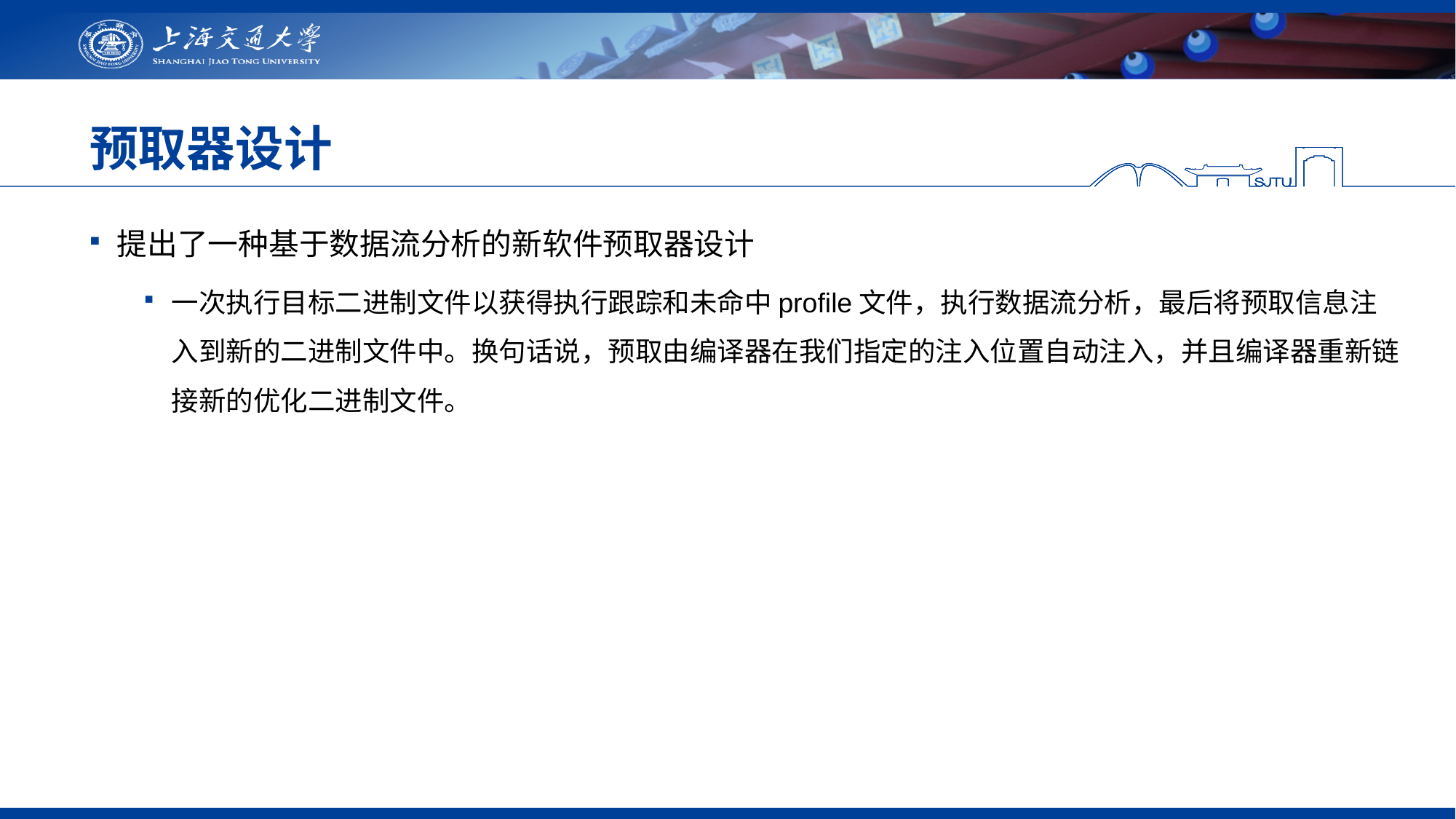

# 预取器设计
提出了一种基于数据流分析的新软件预取器设计
一次执行目标二进制文件以获得执行跟踪和未命中profile文件，执行数据流分析，最后将预取信息注入到新的二进制文件中。换句话说，预取由编译器在我们指定的注入位置自动注入，并且编译器重新链接新的优化二进制文件。